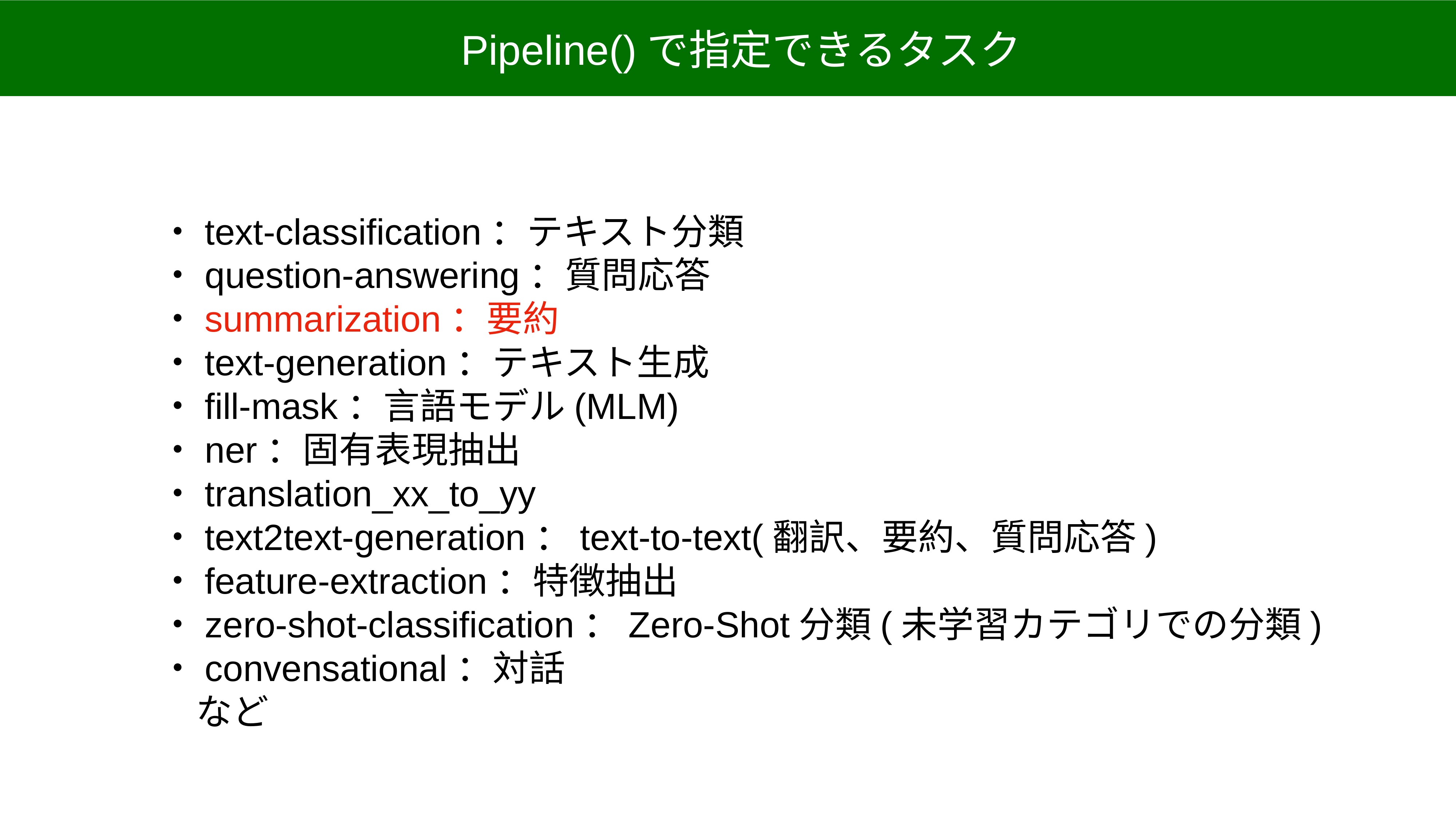

Pipeline()で指定できるタスク
・text-classification：テキスト分類
・question-answering：質問応答
・summarization：要約
・text-generation：テキスト生成
・fill-mask：言語モデル(MLM)
・ner：固有表現抽出
・translation_xx_to_yy
・text2text-generation：text-to-text(翻訳、要約、質問応答)
・feature-extraction：特徴抽出
・zero-shot-classification：Zero-Shot分類(未学習カテゴリでの分類)
・convensational：対話
　など
61